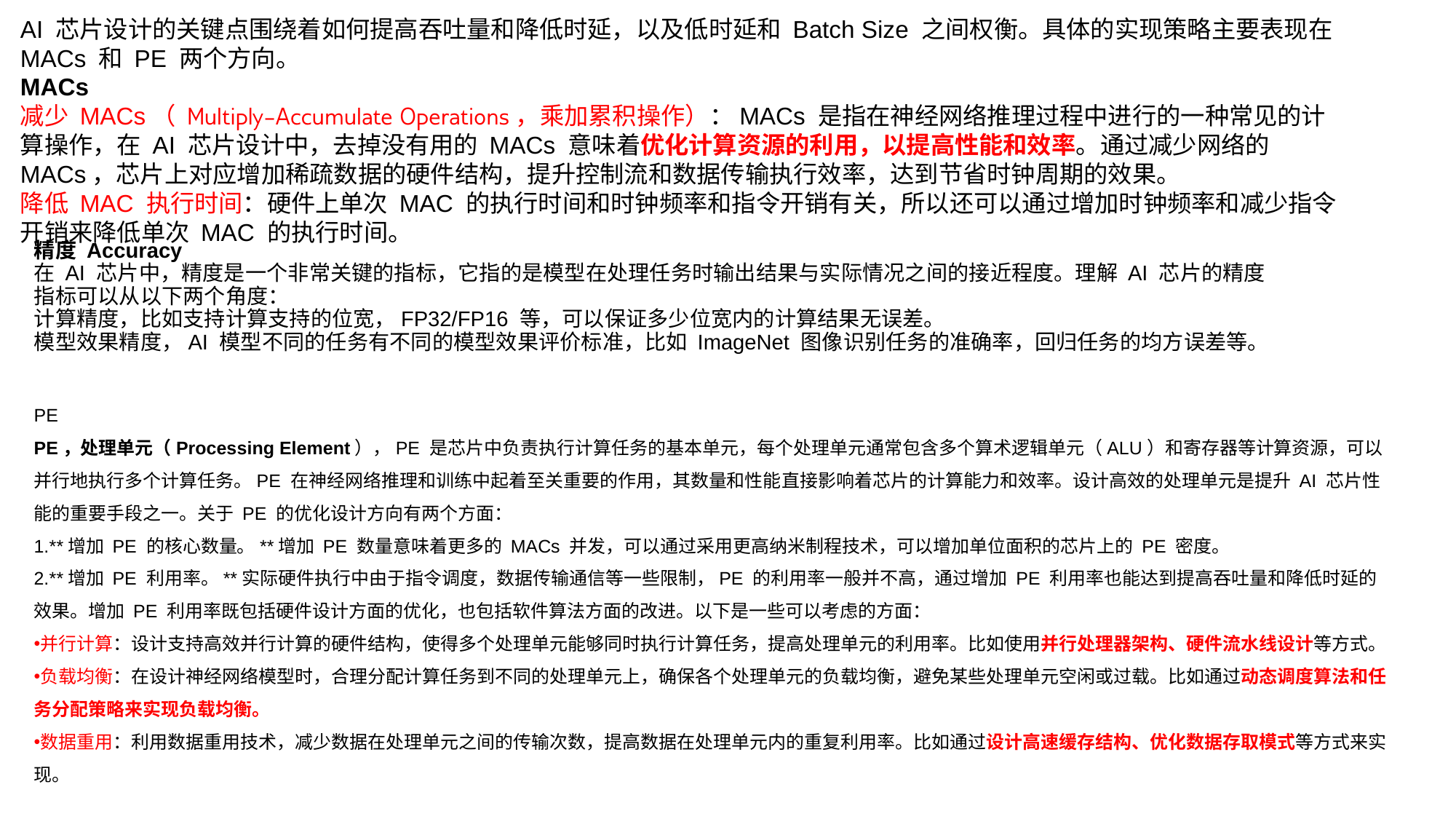

AI 芯片设计的关键点围绕着如何提高吞吐量和降低时延，以及低时延和 Batch Size 之间权衡。具体的实现策略主要表现在 MACs 和 PE 两个方向。
MACs
减少 MACs（ Multiply–Accumulate Operations，乘加累积操作）：MACs 是指在神经网络推理过程中进行的一种常见的计算操作，在 AI 芯片设计中，去掉没有用的 MACs 意味着优化计算资源的利用，以提高性能和效率。通过减少网络的 MACs，芯片上对应增加稀疏数据的硬件结构，提升控制流和数据传输执行效率，达到节省时钟周期的效果。
降低 MAC 执行时间：硬件上单次 MAC 的执行时间和时钟频率和指令开销有关，所以还可以通过增加时钟频率和减少指令开销来降低单次 MAC 的执行时间。
# 精度 Accuracy 在 AI 芯片中，精度是一个非常关键的指标，它指的是模型在处理任务时输出结果与实际情况之间的接近程度。理解 AI 芯片的精度指标可以从以下两个角度： 计算精度，比如支持计算支持的位宽，FP32/FP16 等，可以保证多少位宽内的计算结果无误差。 模型效果精度，AI 模型不同的任务有不同的模型效果评价标准，比如 ImageNet 图像识别任务的准确率，回归任务的均方误差等。
PE
PE，处理单元（Processing Element），PE 是芯片中负责执行计算任务的基本单元，每个处理单元通常包含多个算术逻辑单元（ALU）和寄存器等计算资源，可以并行地执行多个计算任务。PE 在神经网络推理和训练中起着至关重要的作用，其数量和性能直接影响着芯片的计算能力和效率。设计高效的处理单元是提升 AI 芯片性能的重要手段之一。关于 PE 的优化设计方向有两个方面：
**增加 PE 的核心数量。**增加 PE 数量意味着更多的 MACs 并发，可以通过采用更高纳米制程技术，可以增加单位面积的芯片上的 PE 密度。
**增加 PE 利用率。**实际硬件执行中由于指令调度，数据传输通信等一些限制，PE 的利用率一般并不高，通过增加 PE 利用率也能达到提高吞吐量和降低时延的效果。增加 PE 利用率既包括硬件设计方面的优化，也包括软件算法方面的改进。以下是一些可以考虑的方面：
并行计算：设计支持高效并行计算的硬件结构，使得多个处理单元能够同时执行计算任务，提高处理单元的利用率。比如使用并行处理器架构、硬件流水线设计等方式。
负载均衡：在设计神经网络模型时，合理分配计算任务到不同的处理单元上，确保各个处理单元的负载均衡，避免某些处理单元空闲或过载。比如通过动态调度算法和任务分配策略来实现负载均衡。
数据重用：利用数据重用技术，减少数据在处理单元之间的传输次数，提高数据在处理单元内的重复利用率。比如通过设计高速缓存结构、优化数据存取模式等方式来实现。